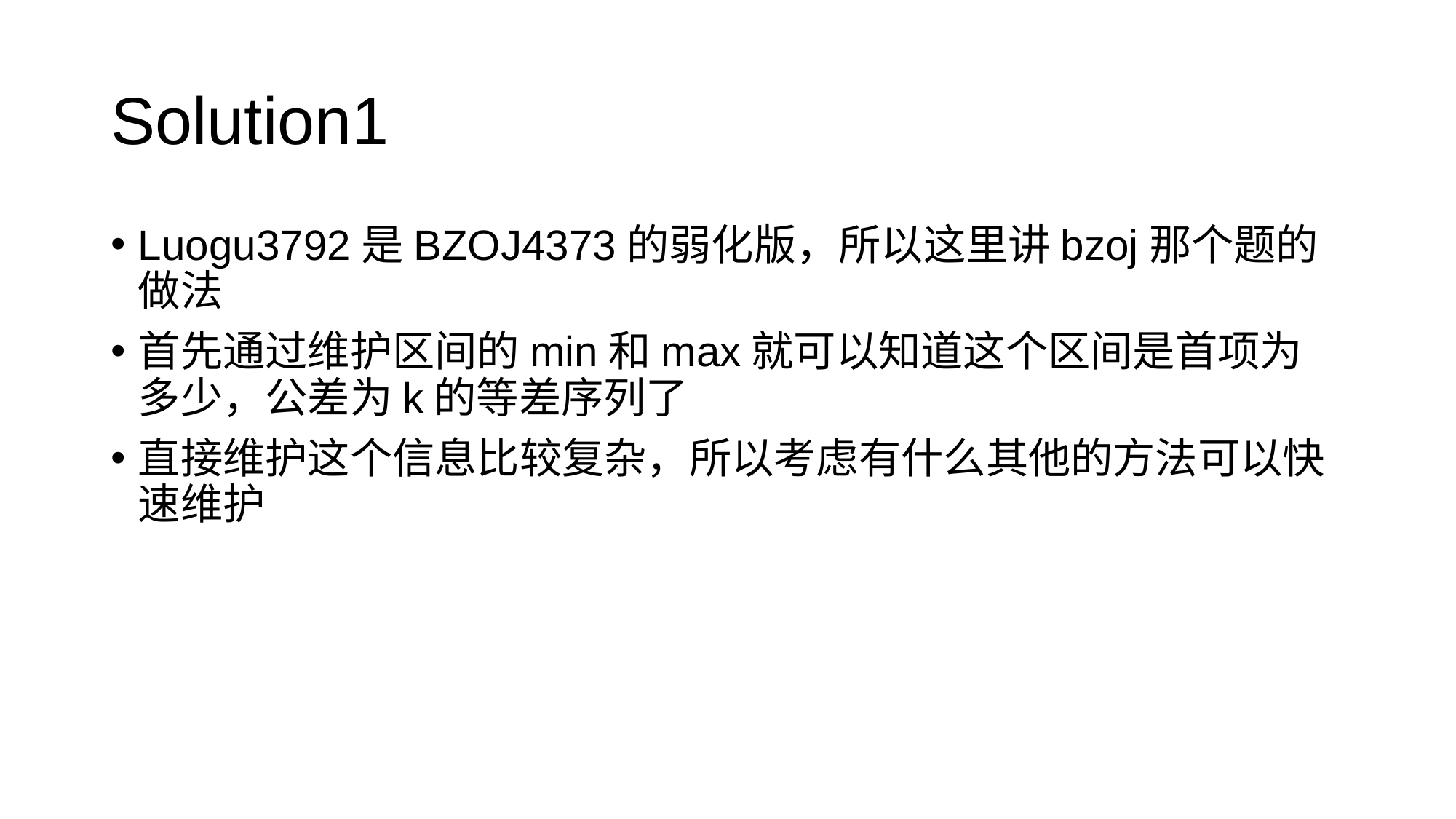

# Solution1
Luogu3792是BZOJ4373的弱化版，所以这里讲bzoj那个题的做法
首先通过维护区间的min和max就可以知道这个区间是首项为多少，公差为k的等差序列了
直接维护这个信息比较复杂，所以考虑有什么其他的方法可以快速维护